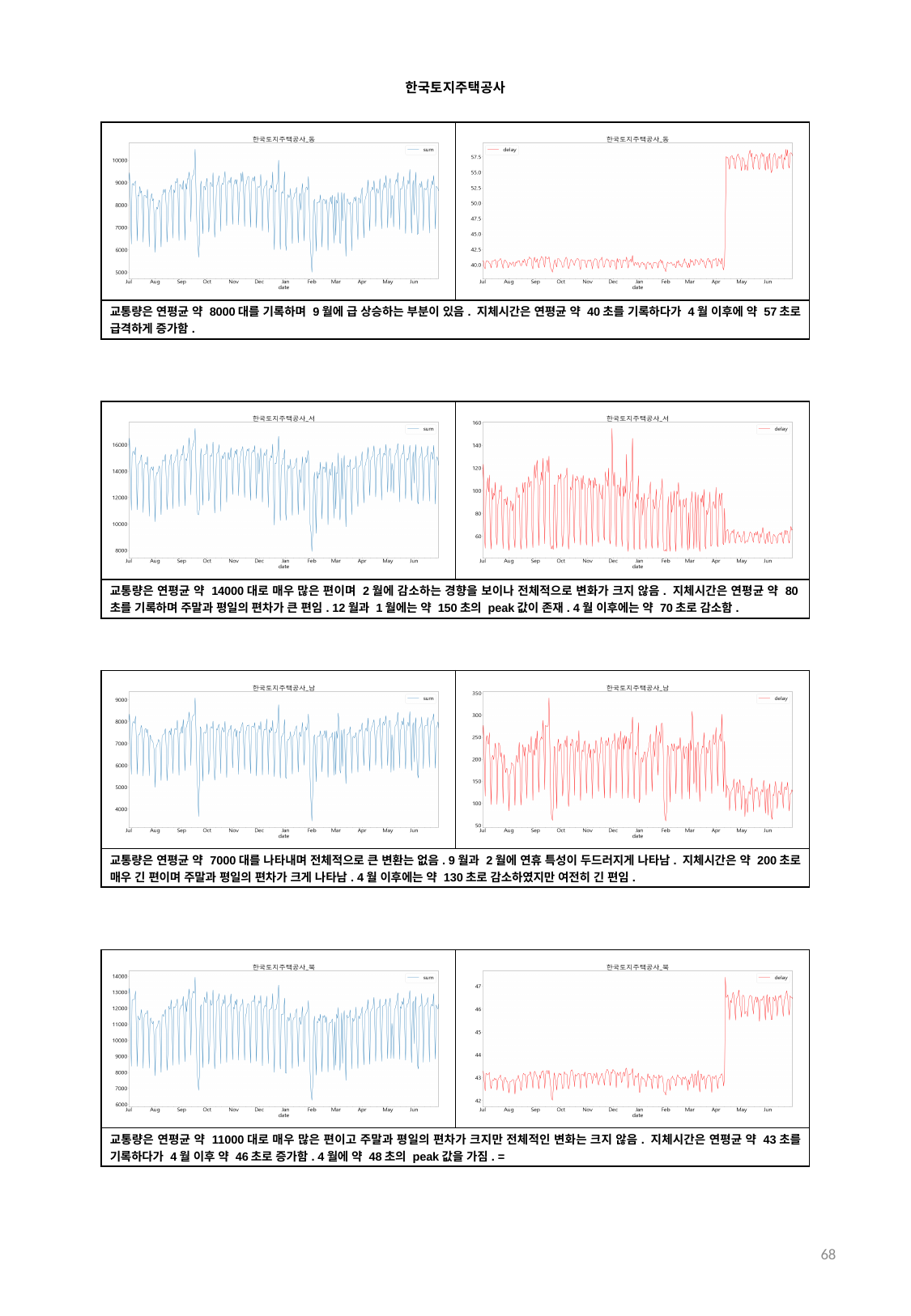

한국토지주택공사
|  |  |
| --- | --- |
| 교통량은 연평균 약 8000대를 기록하며 9월에 급 상승하는 부분이 있음. 지체시간은 연평균 약 40초를 기록하다가 4월 이후에 약 57초로 급격하게 증가함. |  |
|  |  |
| --- | --- |
| 교통량은 연평균 약 14000대로 매우 많은 편이며 2월에 감소하는 경향을 보이나 전체적으로 변화가 크지 않음. 지체시간은 연평균 약 80초를 기록하며 주말과 평일의 편차가 큰 편임. 12월과 1월에는 약 150초의 peak값이 존재. 4월 이후에는 약 70초로 감소함. |  |
|  |  |
| --- | --- |
| 교통량은 연평균 약 7000대를 나타내며 전체적으로 큰 변환는 없음. 9월과 2월에 연휴 특성이 두드러지게 나타남. 지체시간은 약 200초로 매우 긴 편이며 주말과 평일의 편차가 크게 나타남. 4월 이후에는 약 130초로 감소하였지만 여전히 긴 편임. |  |
|  |  |
| --- | --- |
| 교통량은 연평균 약 11000대로 매우 많은 편이고 주말과 평일의 편차가 크지만 전체적인 변화는 크지 않음. 지체시간은 연평균 약 43초를 기록하다가 4월 이후 약 46초로 증가함. 4월에 약 48초의 peak값을 가짐. = |  |
68